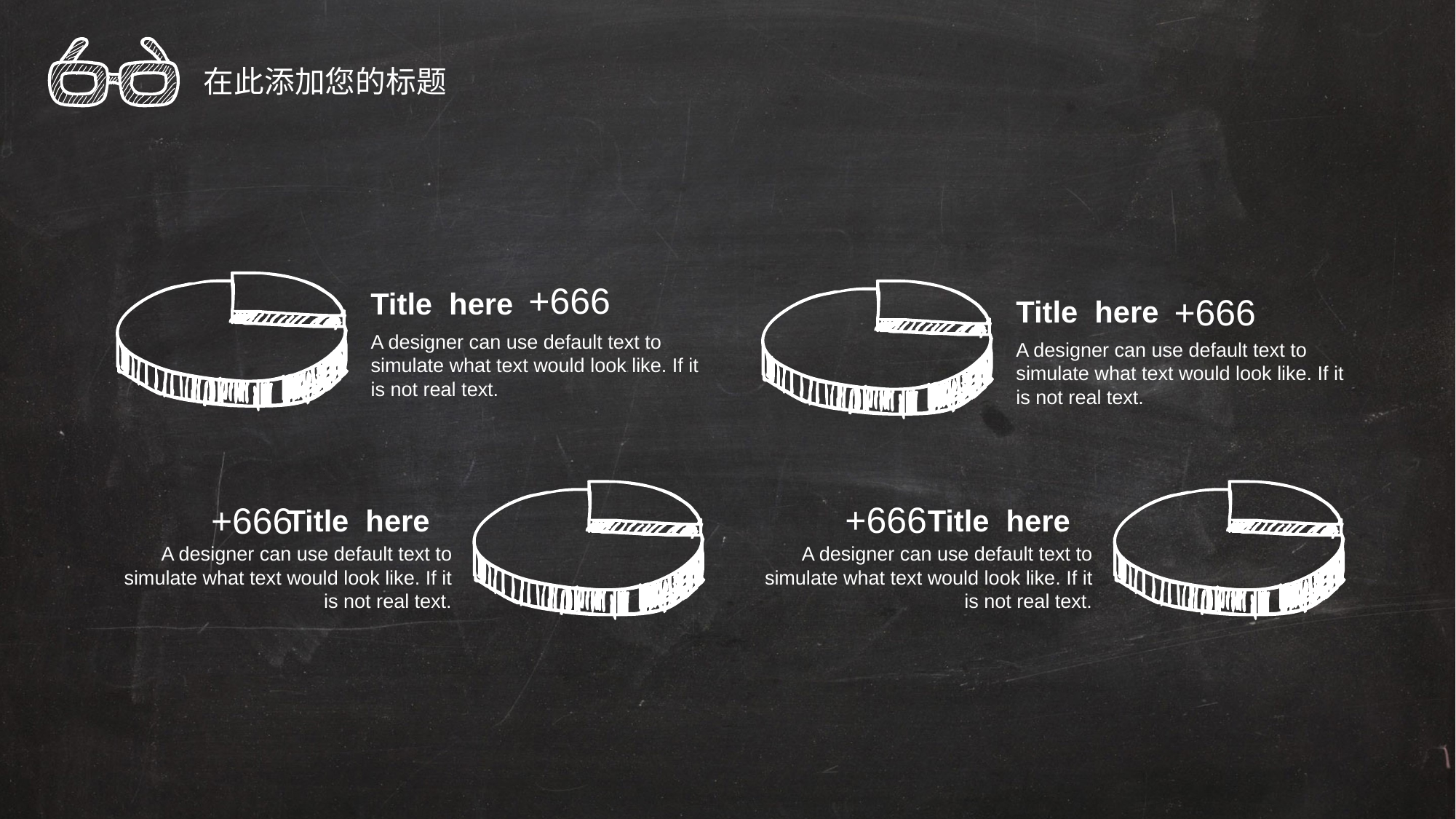

在此添加您的标题

+666
Title  here

+666
Title  here
A designer can use default text to simulate what text would look like. If it is not real text.
A designer can use default text to simulate what text would look like. If it is not real text.

+666
+666
Title  here
Title  here
A designer can use default text to simulate what text would look like. If it is not real text.
A designer can use default text to simulate what text would look like. If it is not real text.